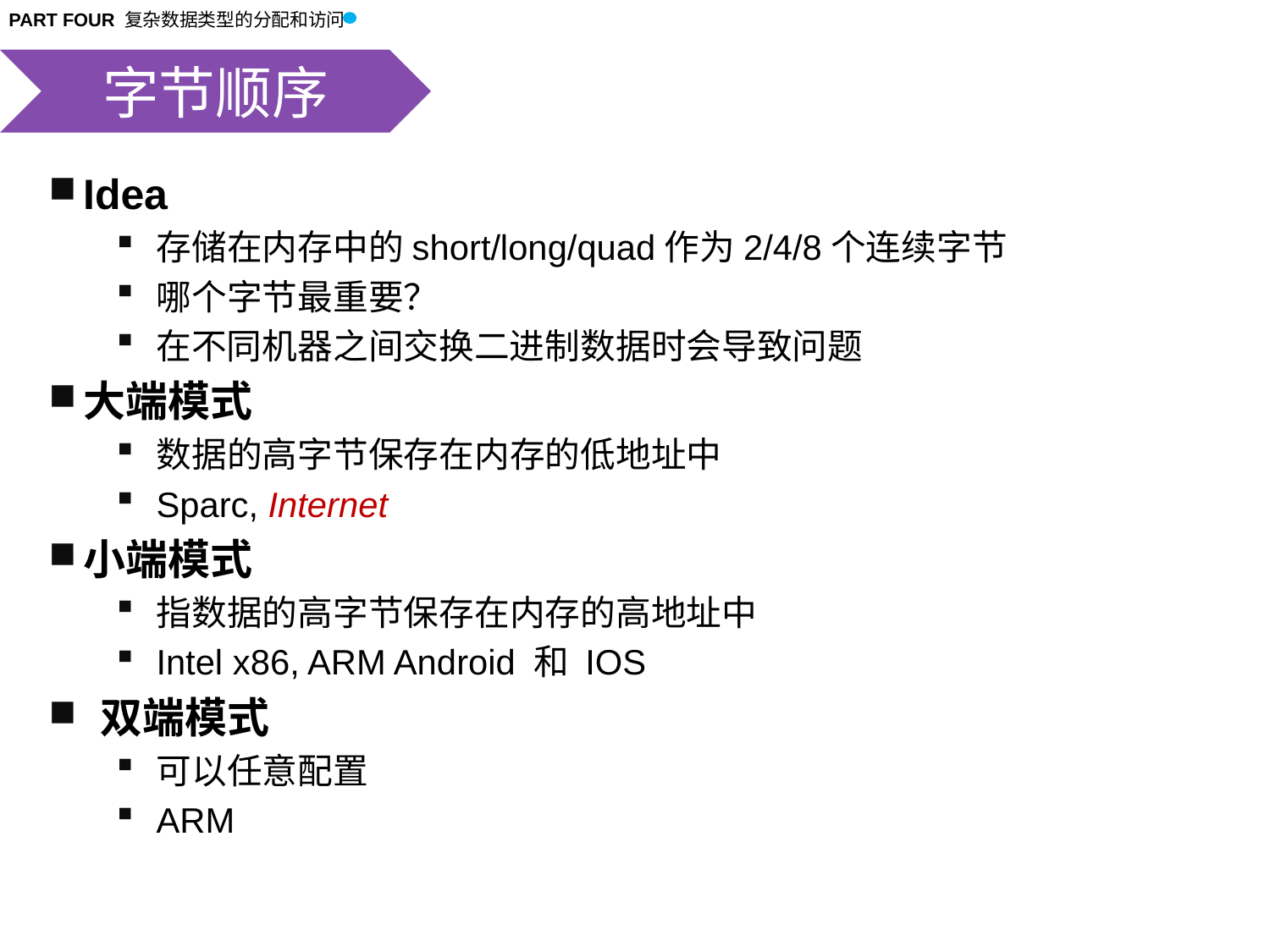

PART FOUR 复杂数据类型的分配和访问

字节顺序
Idea
存储在内存中的short/long/quad作为2/4/8个连续字节
哪个字节最重要？
在不同机器之间交换二进制数据时会导致问题
大端模式
数据的高字节保存在内存的低地址中
Sparc, Internet
小端模式
指数据的高字节保存在内存的高地址中
Intel x86, ARM Android 和 IOS
双端模式
可以任意配置
ARM